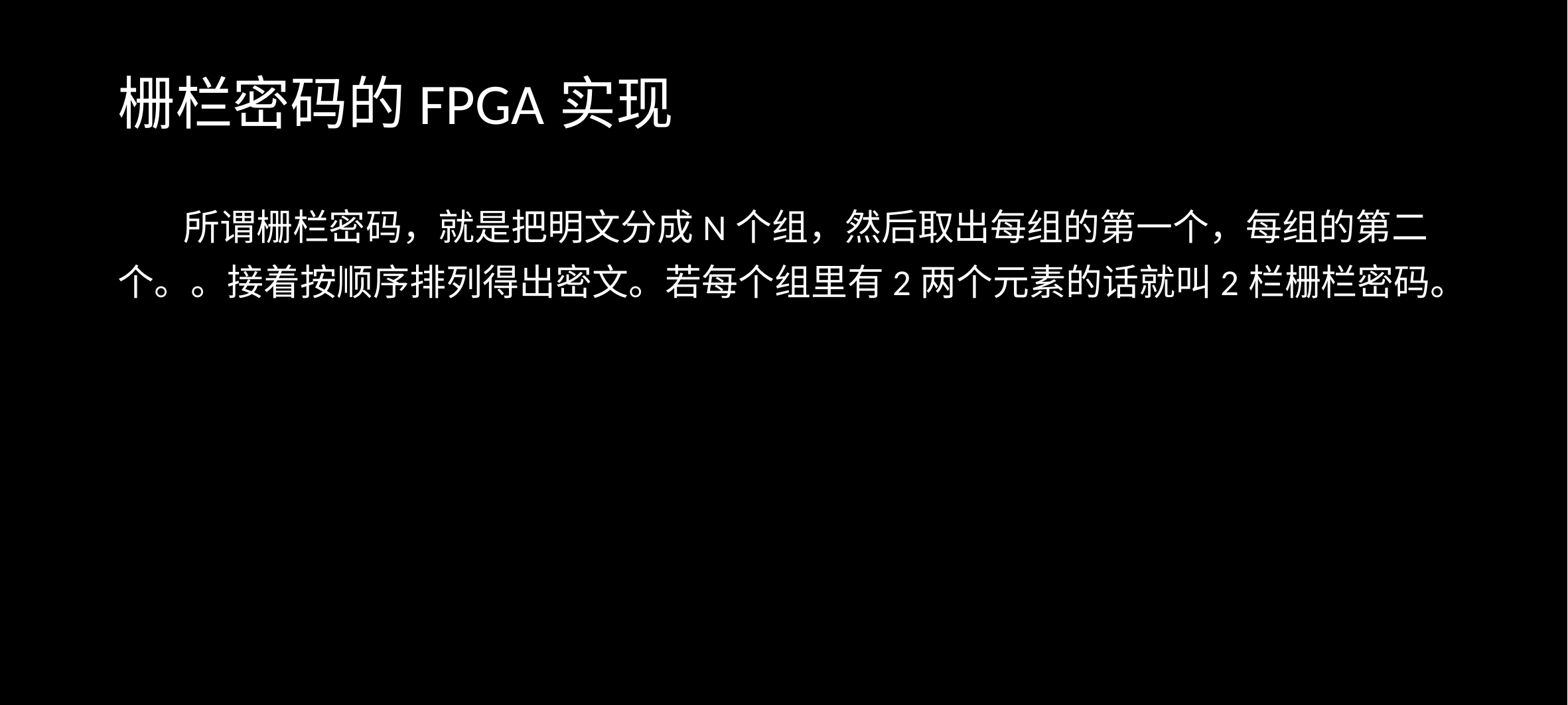

# 栅栏密码的FPGA实现
       所谓栅栏密码，就是把明文分成N个组，然后取出每组的第一个，每组的第二个。。接着按顺序排列得出密文。若每个组里有2两个元素的话就叫2栏栅栏密码。